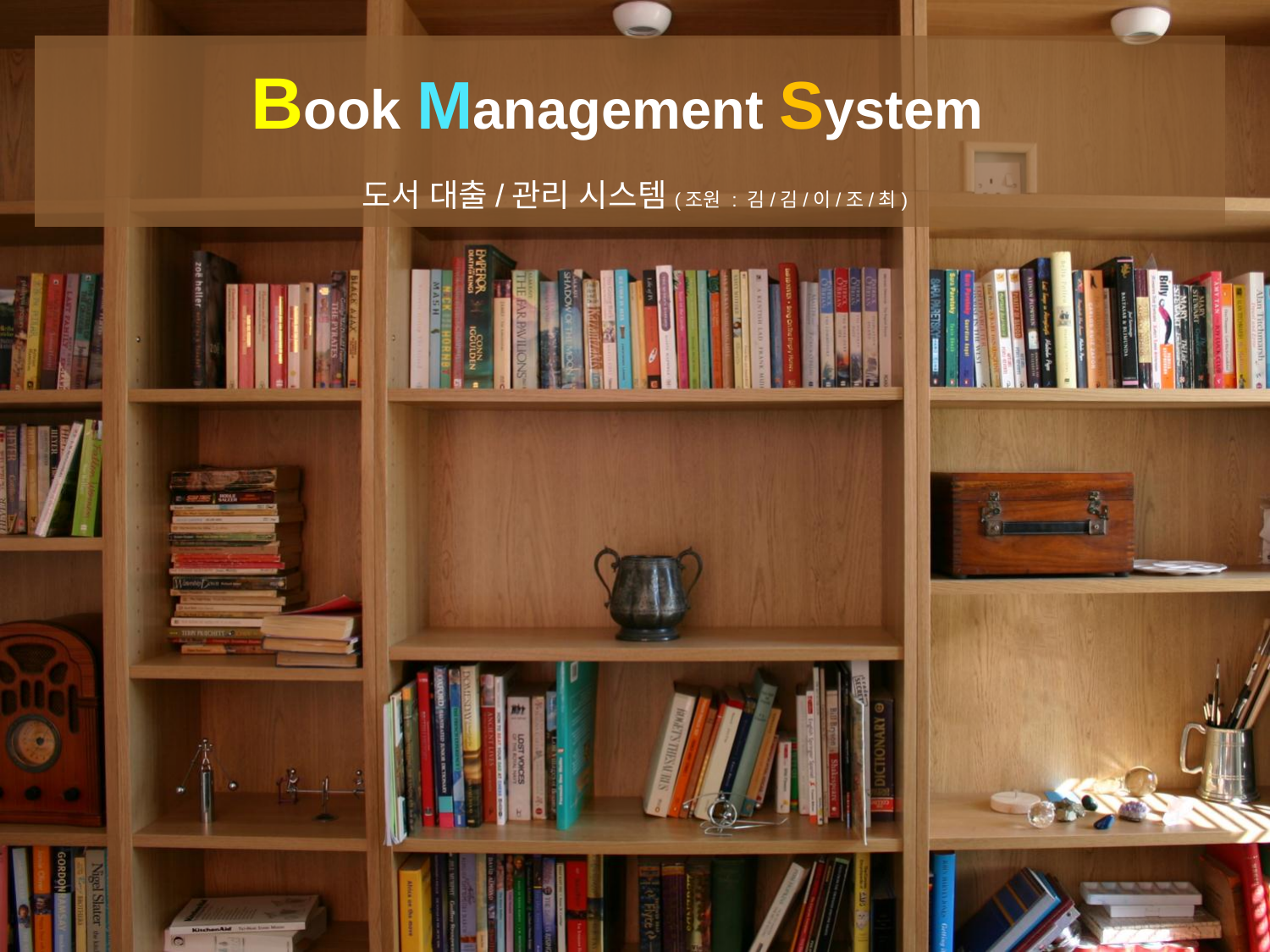

# Book Management System
도서 대출/관리 시스템(조원 : 김/김/이/조/최)